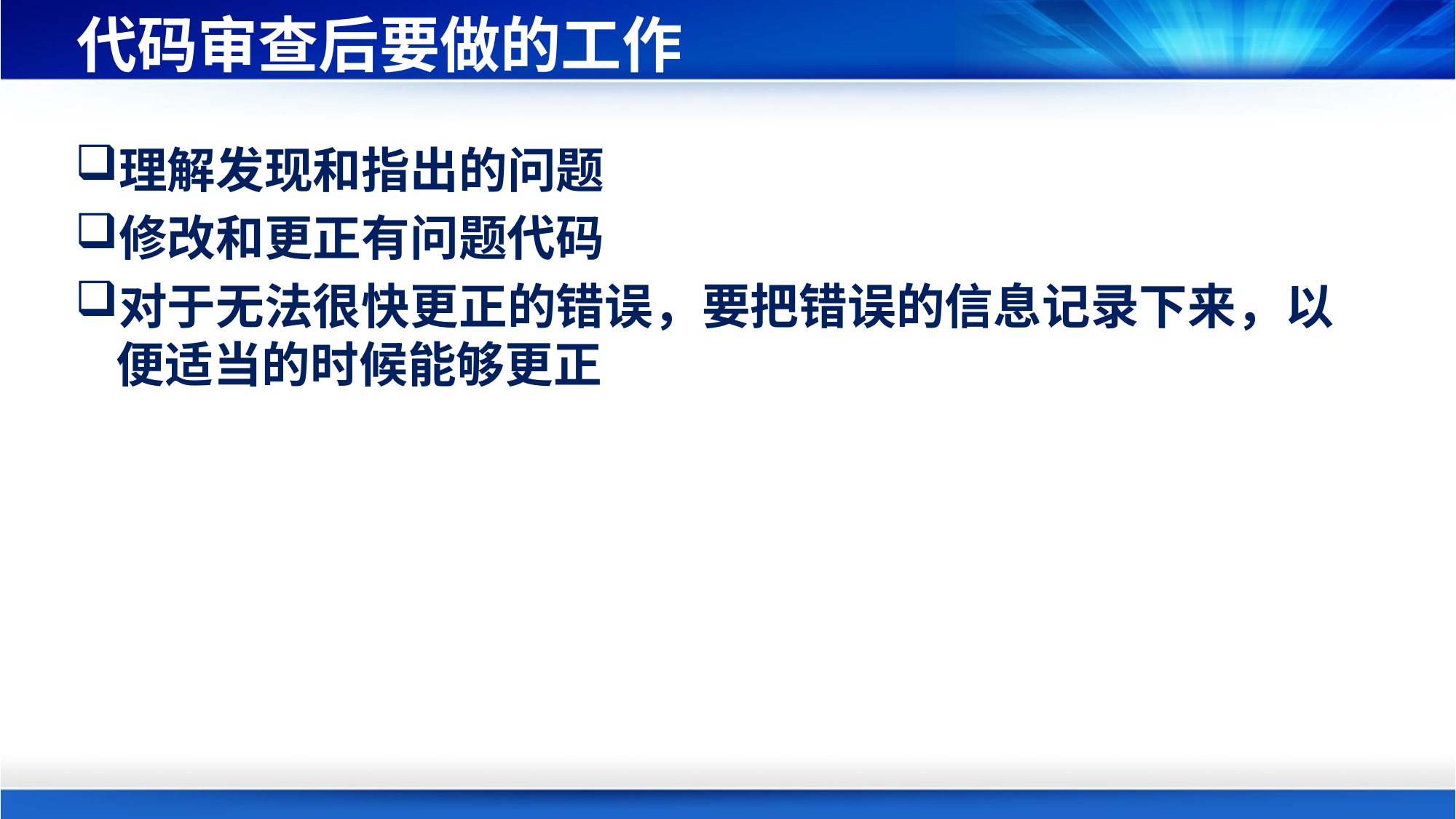

# 代码审查后要做的工作
理解发现和指出的问题
修改和更正有问题代码
对于无法很快更正的错误，要把错误的信息记录下来，以便适当的时候能够更正